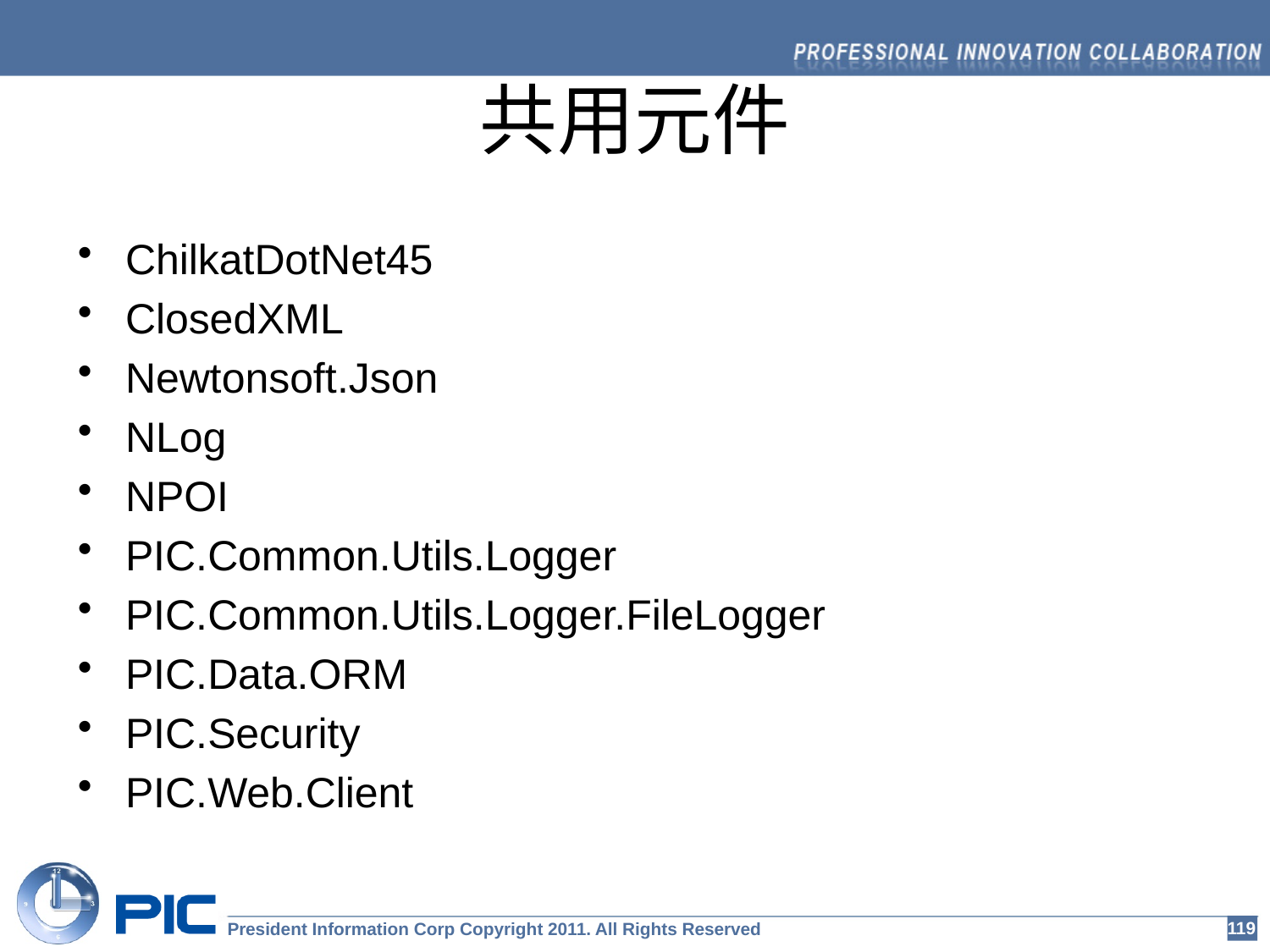

# 共用元件
ChilkatDotNet45
ClosedXML
Newtonsoft.Json
NLog
NPOI
PIC.Common.Utils.Logger
PIC.Common.Utils.Logger.FileLogger
PIC.Data.ORM
PIC.Security
PIC.Web.Client